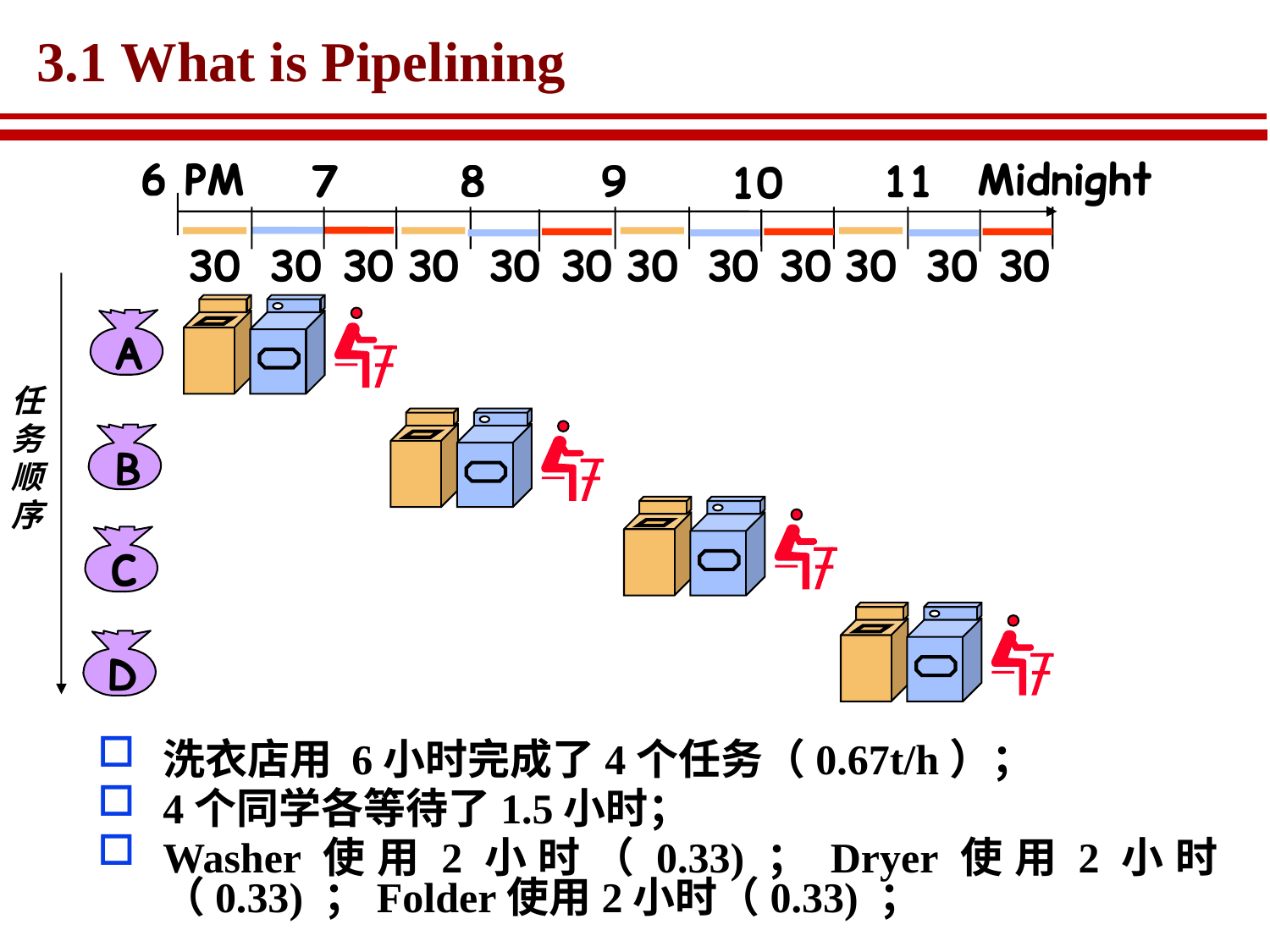

# 3.1 What is Pipelining
6 PM
Midnight
7
8
9
11
10

30
30
30
30

30
30
30

30
30
30

30
30

任
务
顺
序

A

B

C

D
洗衣店用 6小时完成了4个任务（0.67t/h）；
4个同学各等待了1.5小时；
Washer使用2小时（0.33)；Dryer使用2小时（0.33) ；Folder使用2小时（0.33) ；